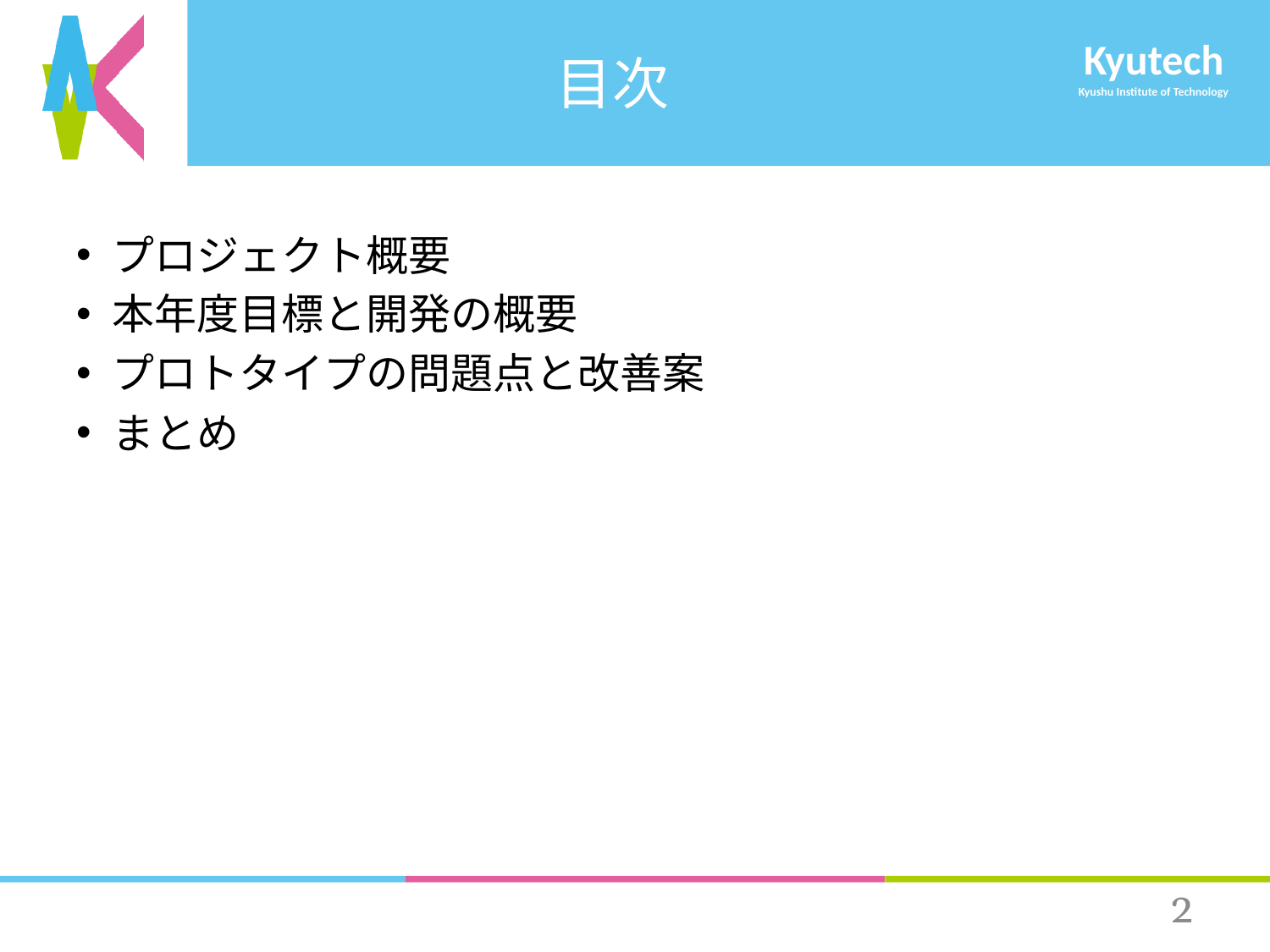

# 目次
プロジェクト概要
本年度目標と開発の概要
プロトタイプの問題点と改善案
まとめ
2